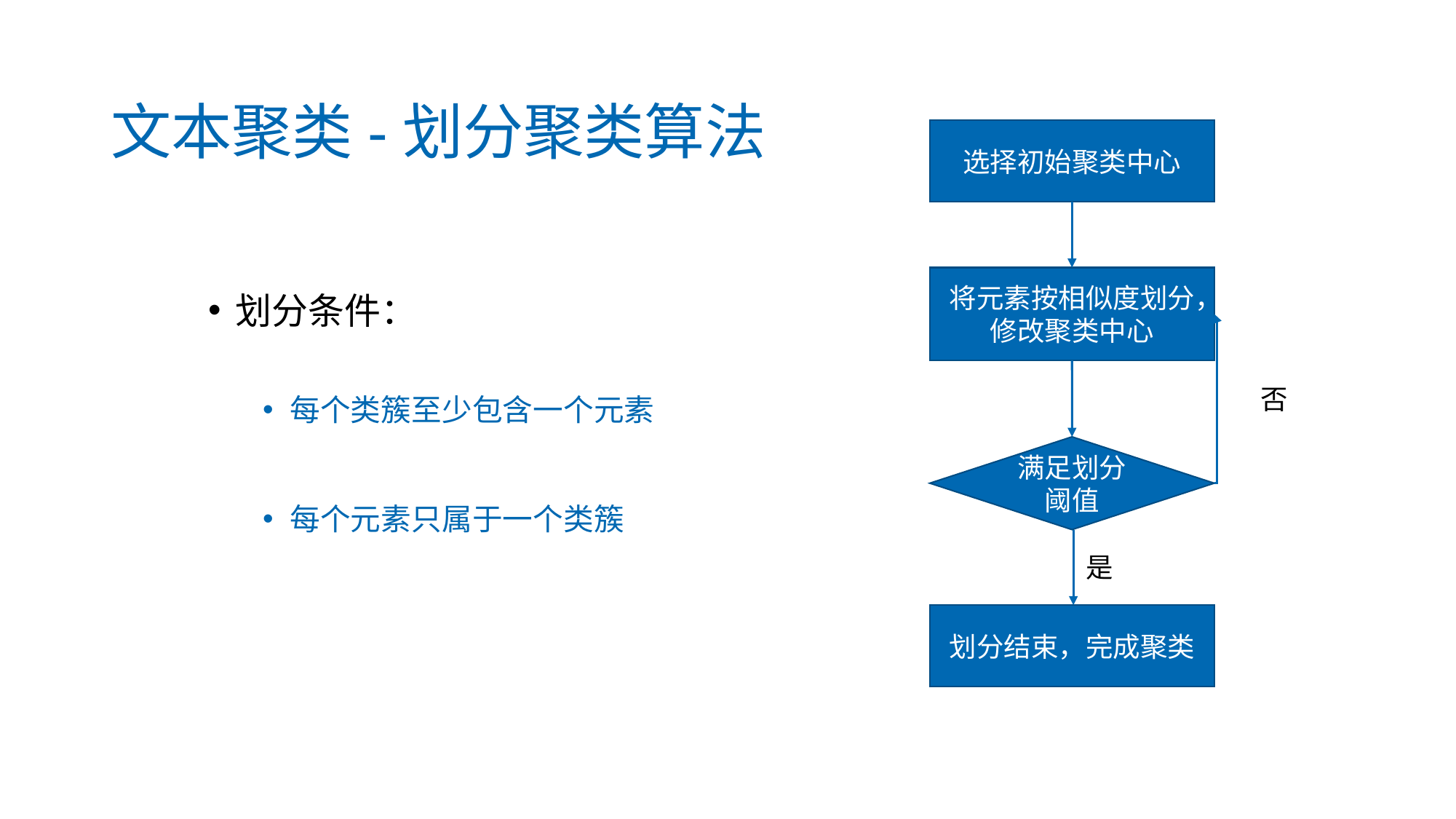

# 文本聚类-划分聚类算法
选择初始聚类中心

划分条件：

每个类簇至少包含一个元素

每个元素只属于一个类簇

将元素按相似度划分，修改聚类中心
否
满足划分阈值
是
划分结束，完成聚类